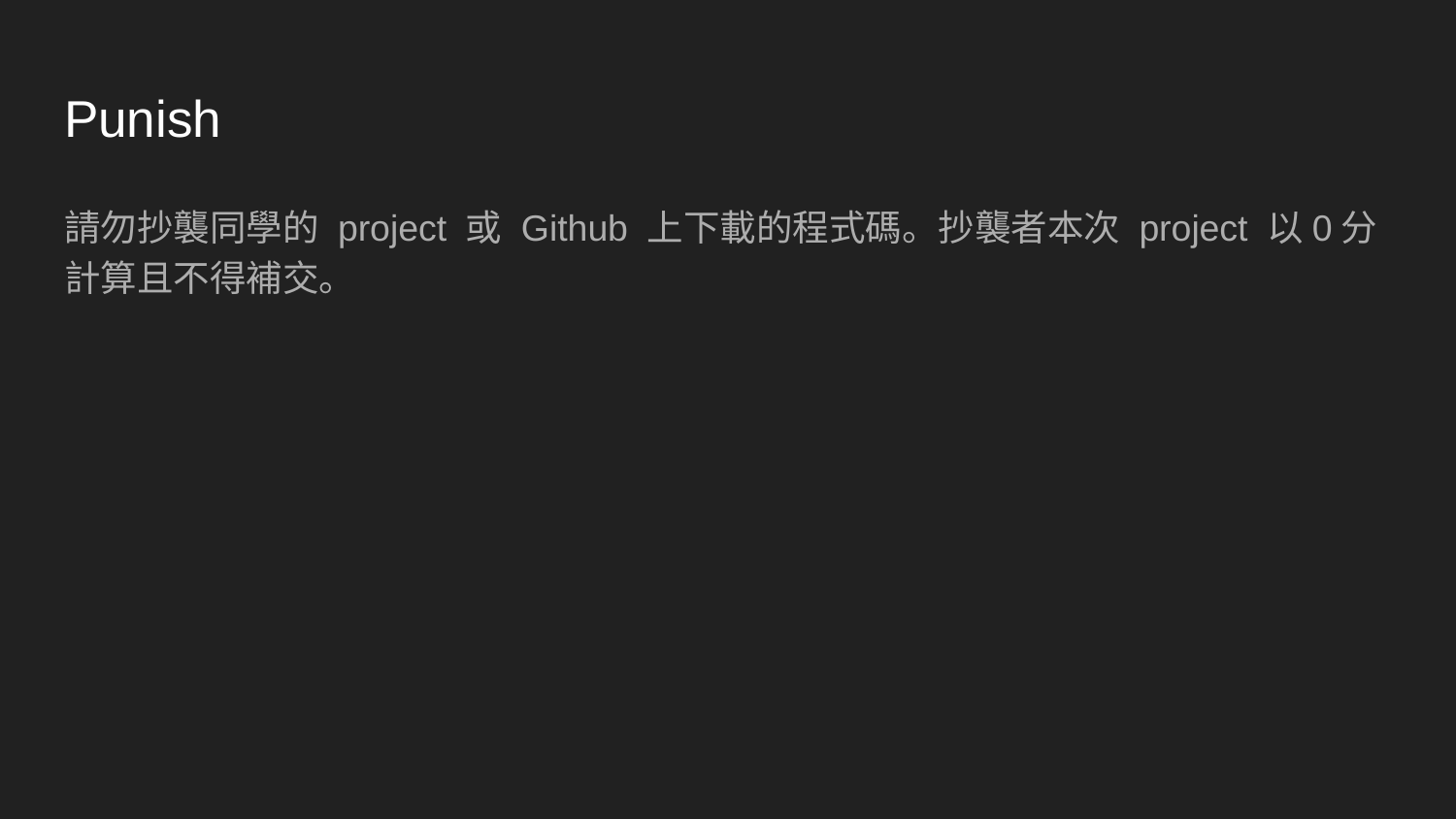

# Punish
請勿抄襲同學的 project 或 Github 上下載的程式碼。抄襲者本次 project 以0分計算且不得補交。